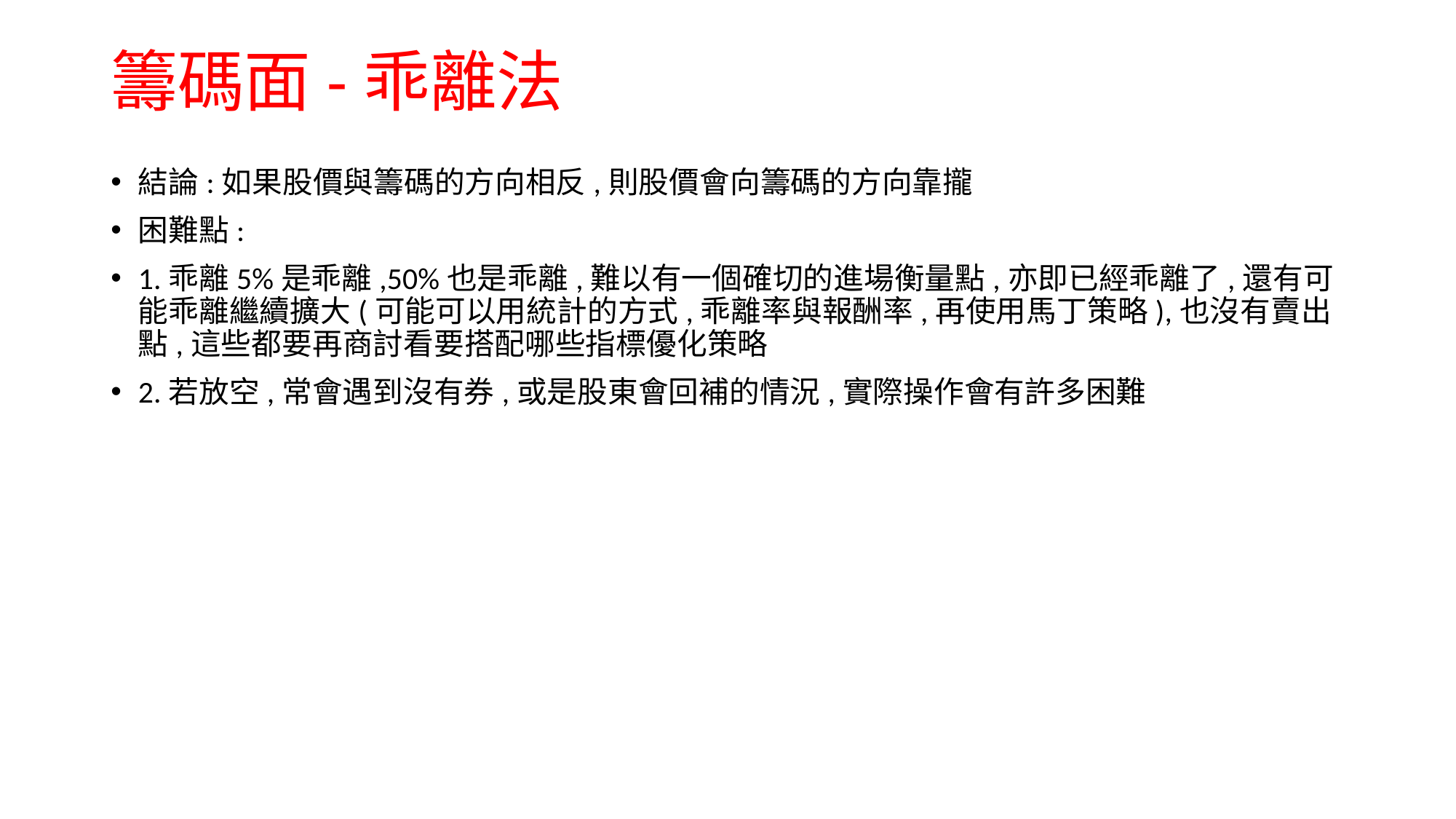

# 籌碼面-乖離法
結論:如果股價與籌碼的方向相反,則股價會向籌碼的方向靠攏
困難點:
1.乖離5%是乖離,50%也是乖離,難以有一個確切的進場衡量點,亦即已經乖離了,還有可能乖離繼續擴大(可能可以用統計的方式,乖離率與報酬率,再使用馬丁策略),也沒有賣出點,這些都要再商討看要搭配哪些指標優化策略
2.若放空,常會遇到沒有券,或是股東會回補的情況,實際操作會有許多困難